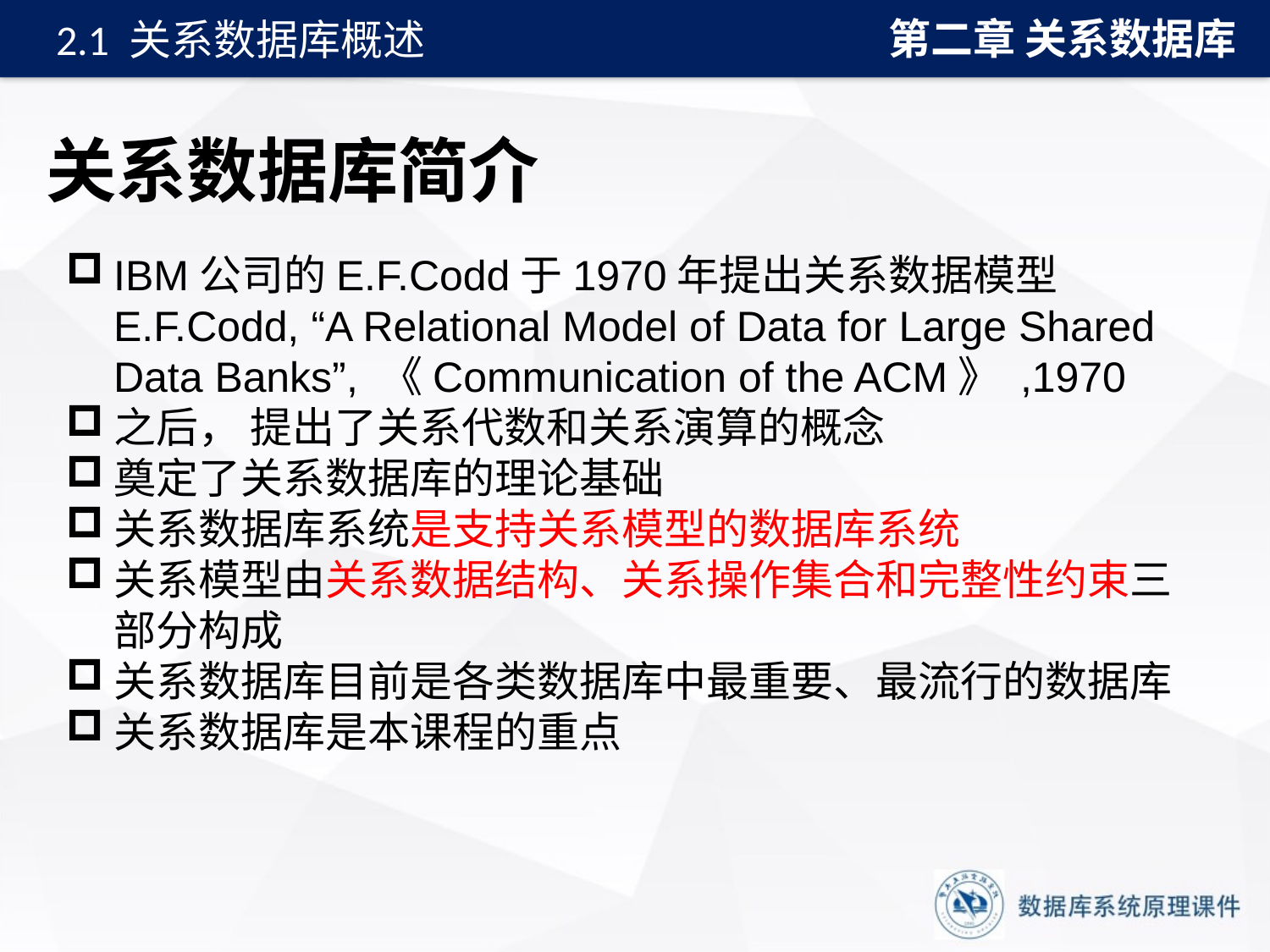

第二章 关系数据库
2.1 关系数据库概述
# 关系数据库简介
IBM公司的E.F.Codd于1970年提出关系数据模型E.F.Codd, “A Relational Model of Data for Large Shared Data Banks”, 《Communication of the ACM》 ,1970
之后， 提出了关系代数和关系演算的概念
奠定了关系数据库的理论基础
关系数据库系统是支持关系模型的数据库系统
关系模型由关系数据结构、关系操作集合和完整性约束三部分构成
关系数据库目前是各类数据库中最重要、最流行的数据库
关系数据库是本课程的重点